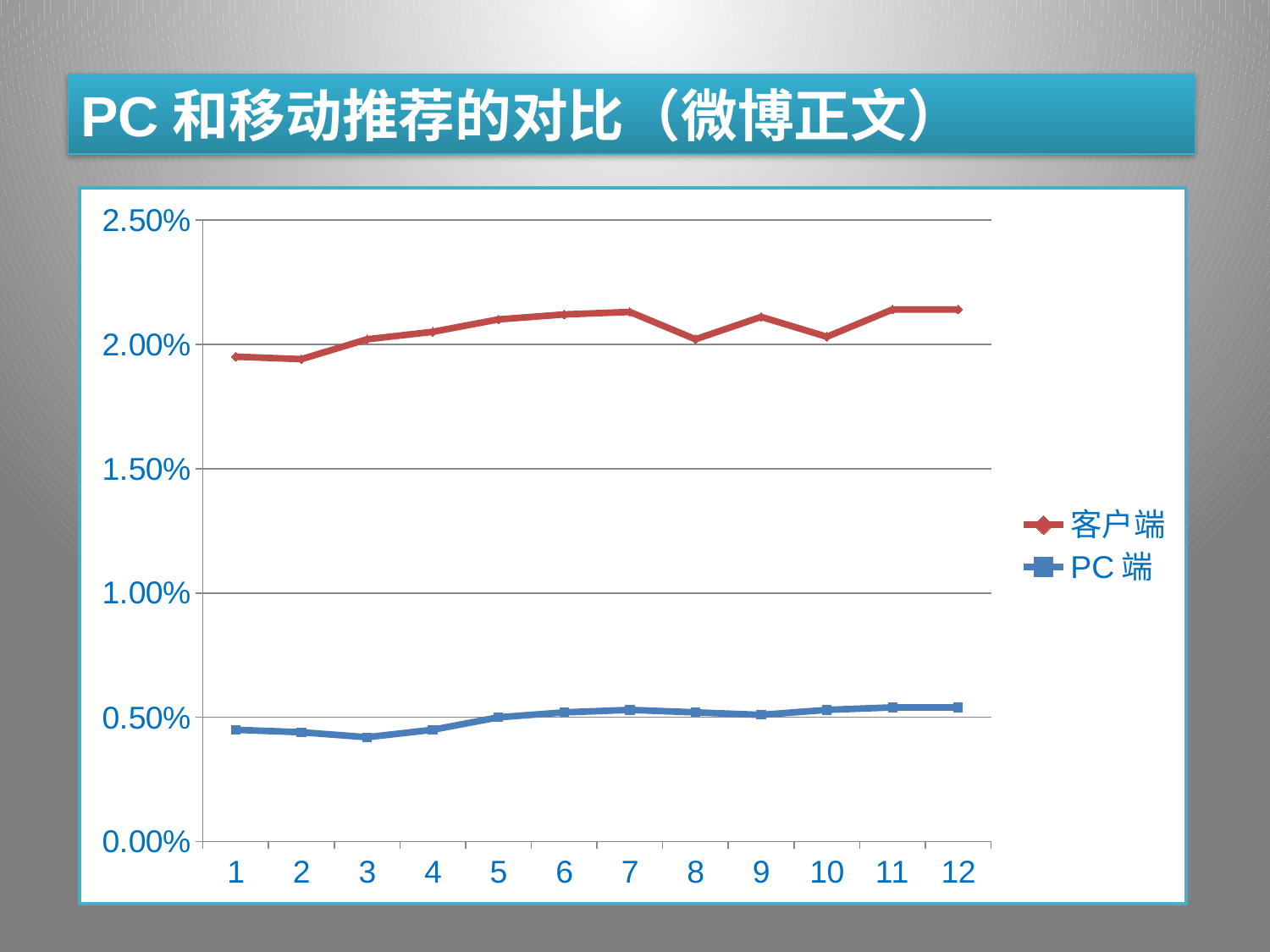

PC和移动推荐的对比（微博正文）

### Chart

| Category |  |  |
|---|---|---|